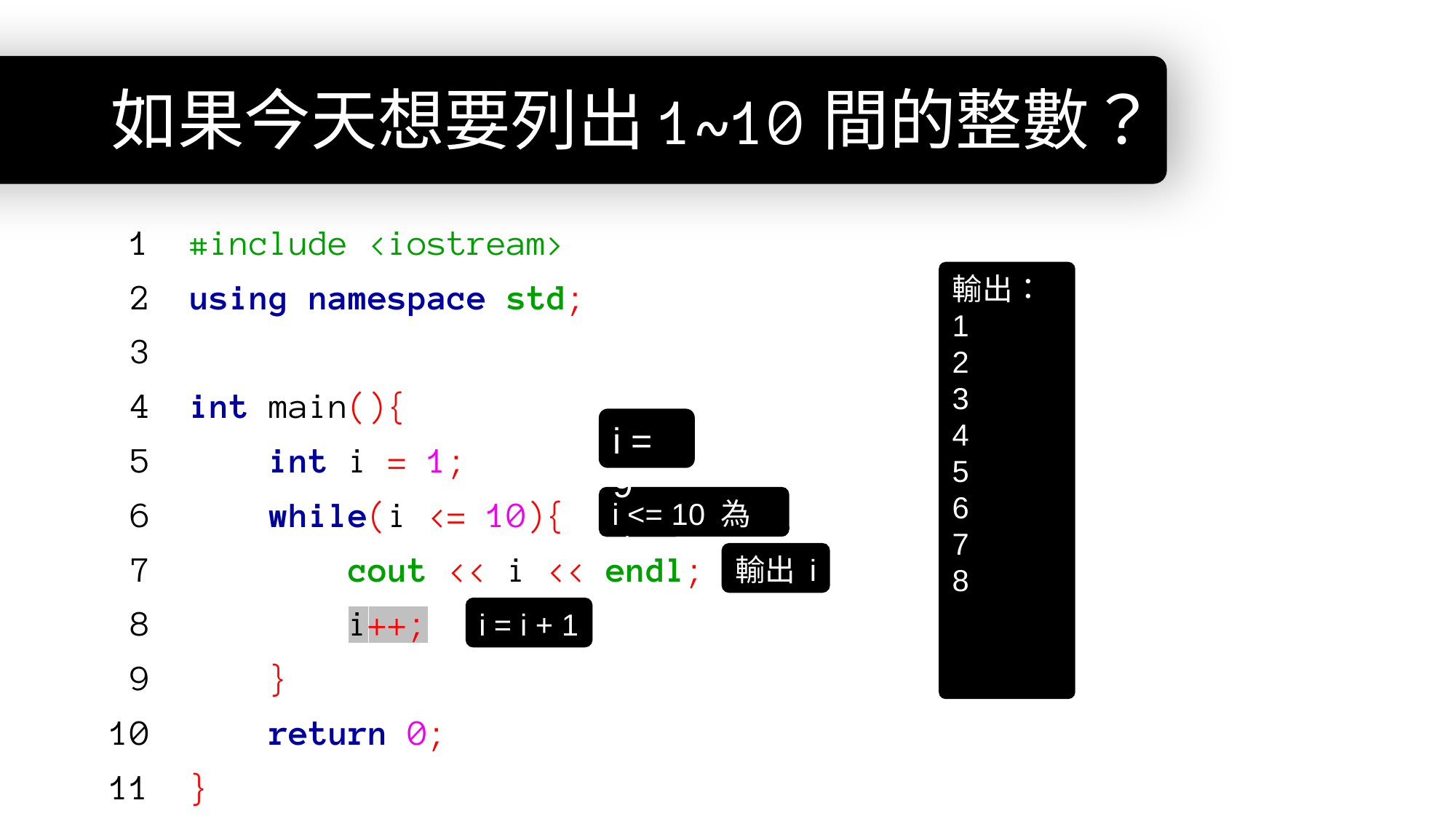

# 如果今天想要列出1~10間的整數？

 1  #include <iostream>
 2  using namespace std;
 3
 4  int main(){
 5      int i = 1;
 6      while(i <= 10){
 7          cout << i << endl;
 8          i++;
 9      }
10      return 0;
11  }
輸出：
1
2
3
4
5
6
7
8
i = 9
i <= 10 為真
輸出 i
i = i + 1